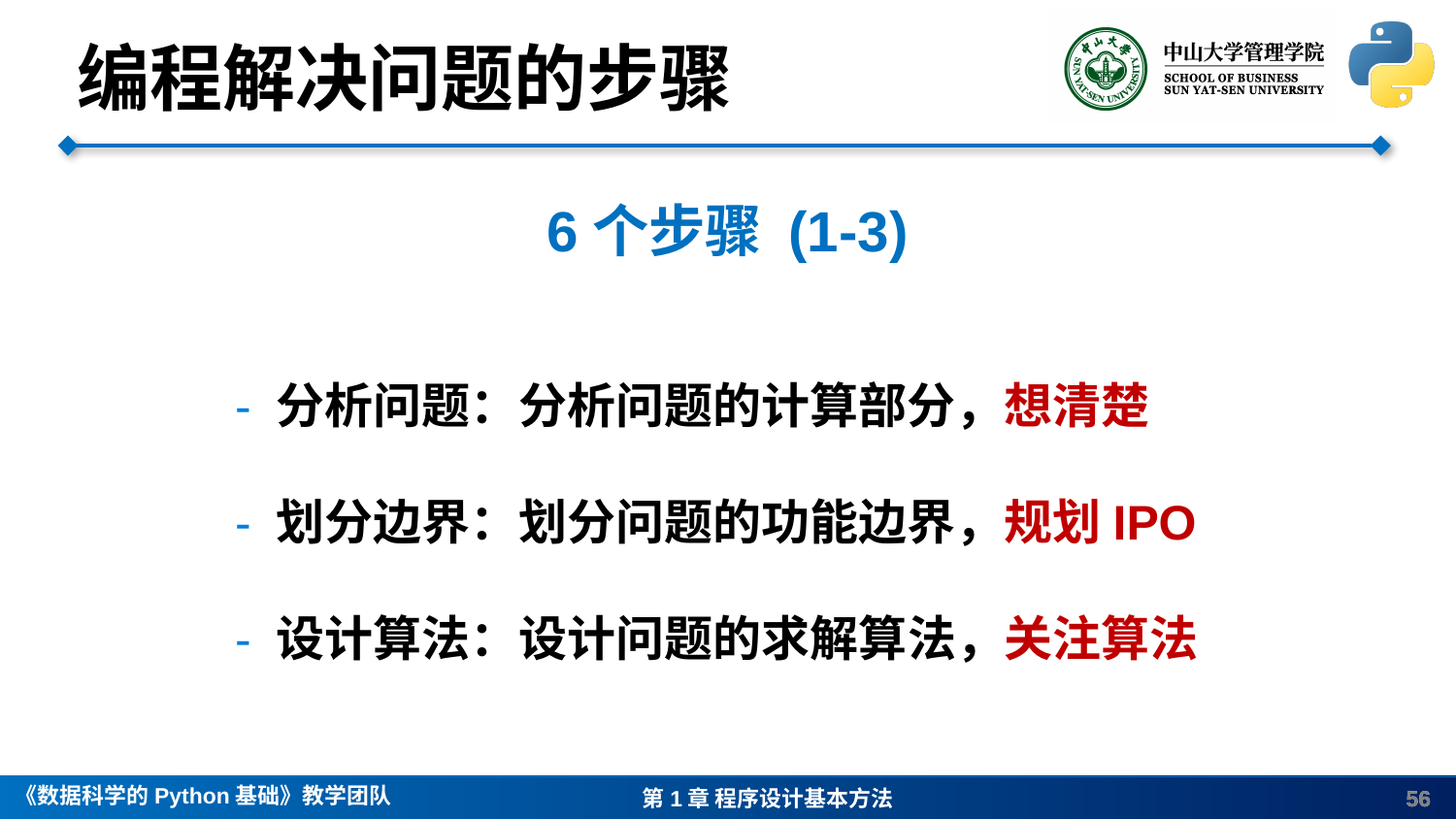

编程解决问题的步骤
6个步骤 (1-3)
- 分析问题：分析问题的计算部分，想清楚
- 划分边界：划分问题的功能边界，规划IPO
- 设计算法：设计问题的求解算法，关注算法
56